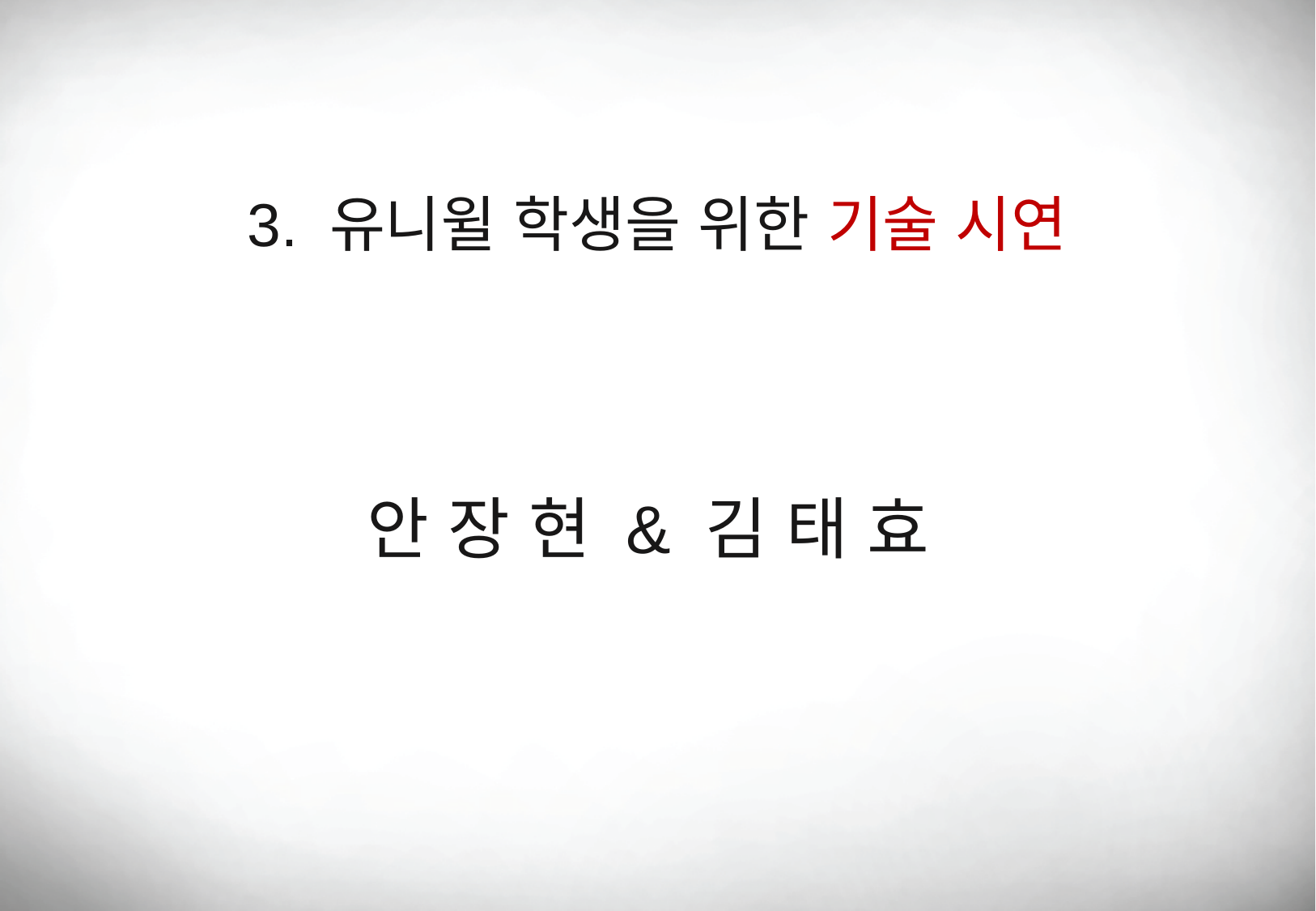

3. 유니윌 학생을 위한 기술 시연
안 장 현 & 김 태 효